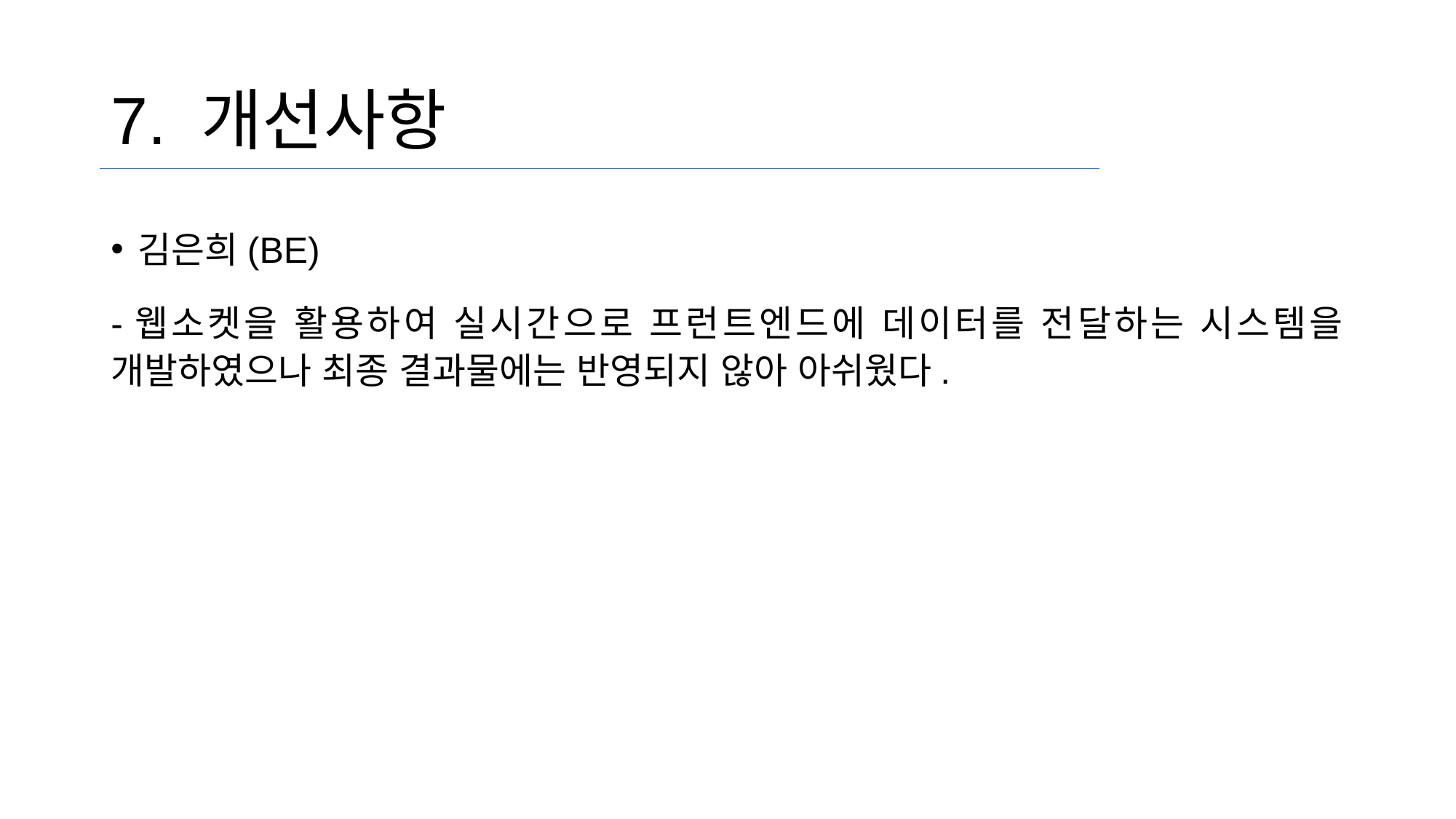

# 7. 개선사항
김은희(BE)
-웹소켓을 활용하여 실시간으로 프런트엔드에 데이터를 전달하는 시스템을 개발하였으나 최종 결과물에는 반영되지 않아 아쉬웠다.